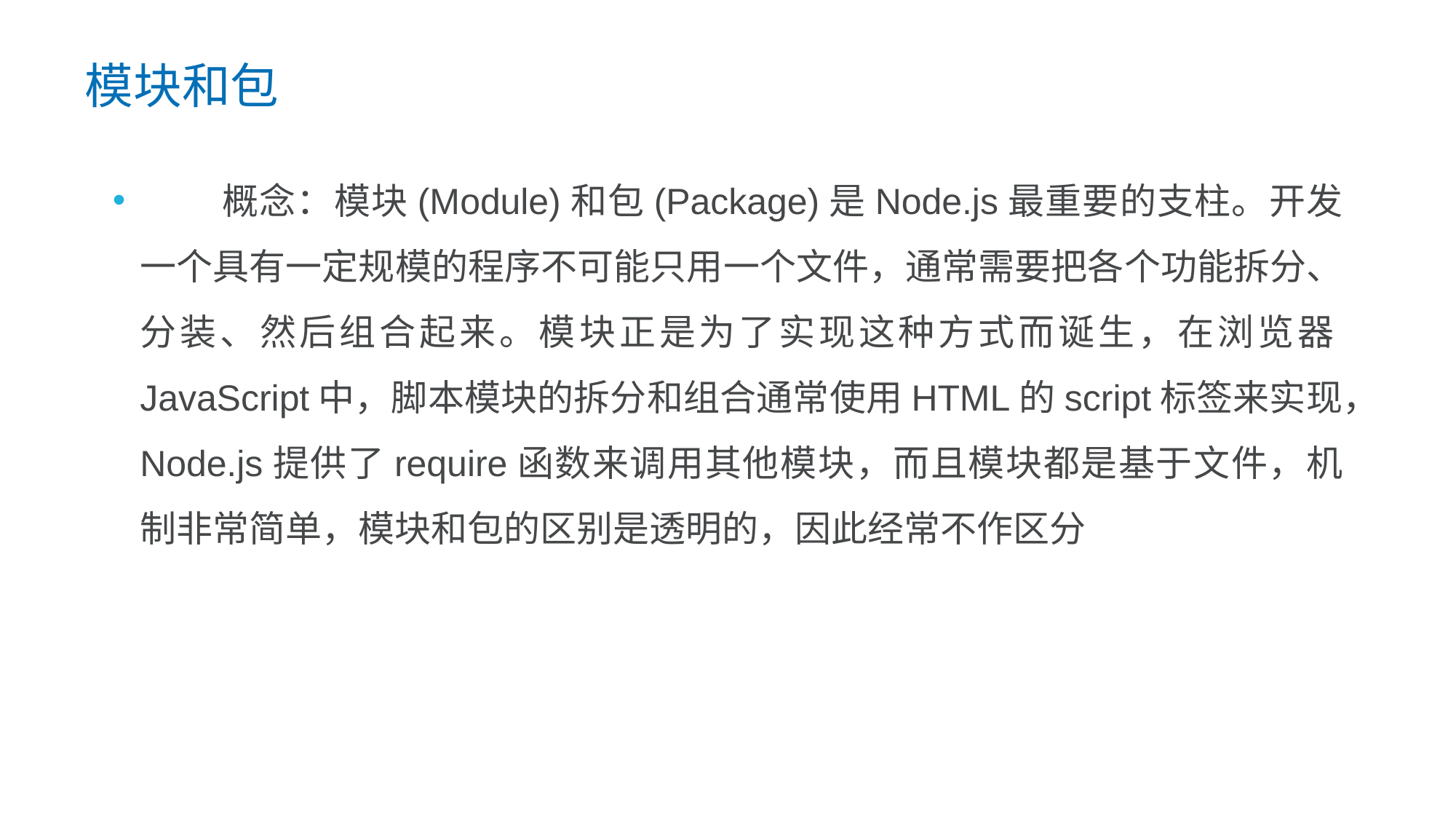

模块和包
        概念：模块(Module)和包(Package)是Node.js最重要的支柱。开发一个具有一定规模的程序不可能只用一个文件，通常需要把各个功能拆分、分装、然后组合起来。模块正是为了实现这种方式而诞生，在浏览器JavaScript中，脚本模块的拆分和组合通常使用HTML的script标签来实现，Node.js提供了require函数来调用其他模块，而且模块都是基于文件，机制非常简单，模块和包的区别是透明的，因此经常不作区分